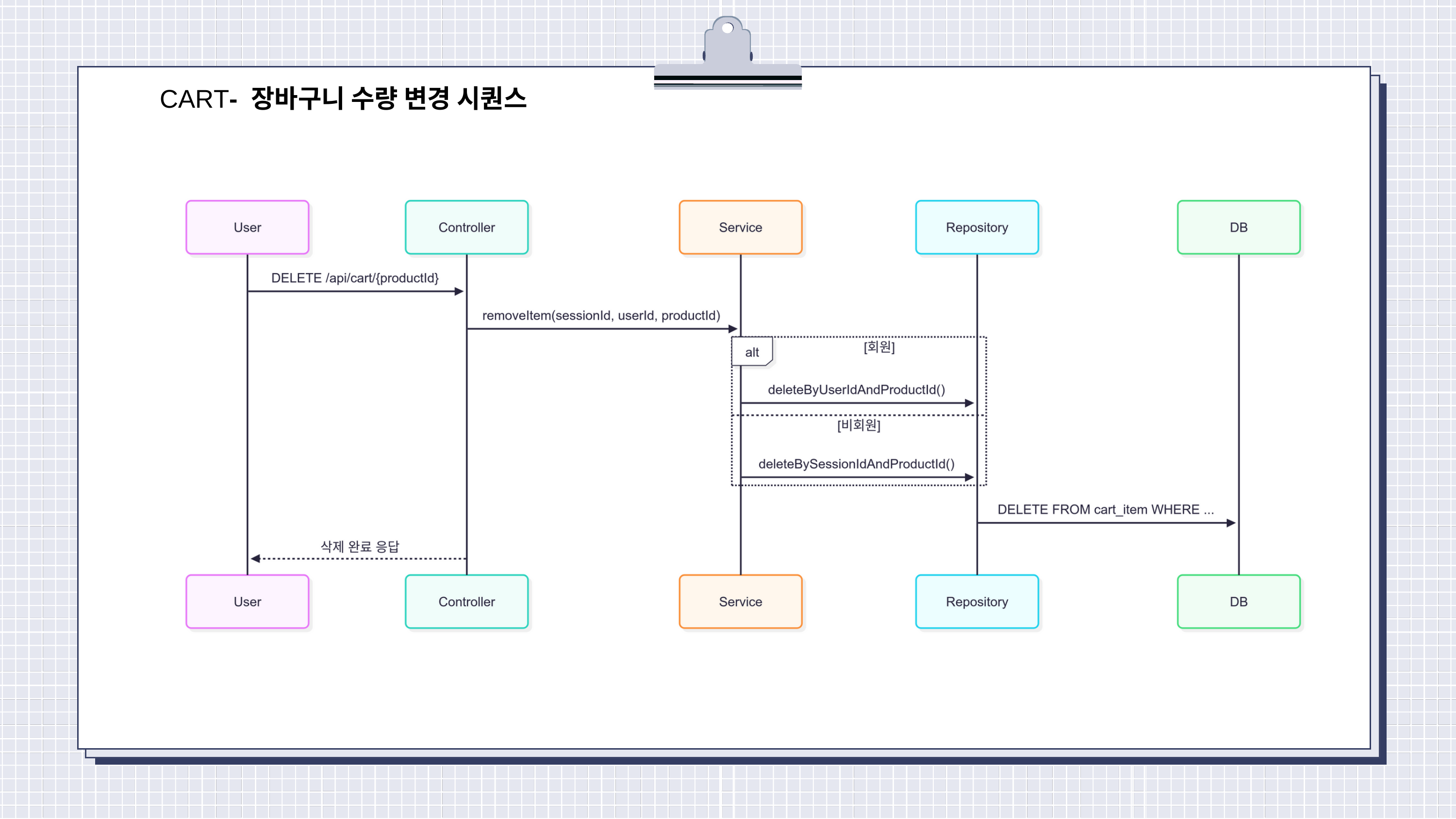

CART- 장바구니 수량 변경 시퀀스

진행 상황 요약